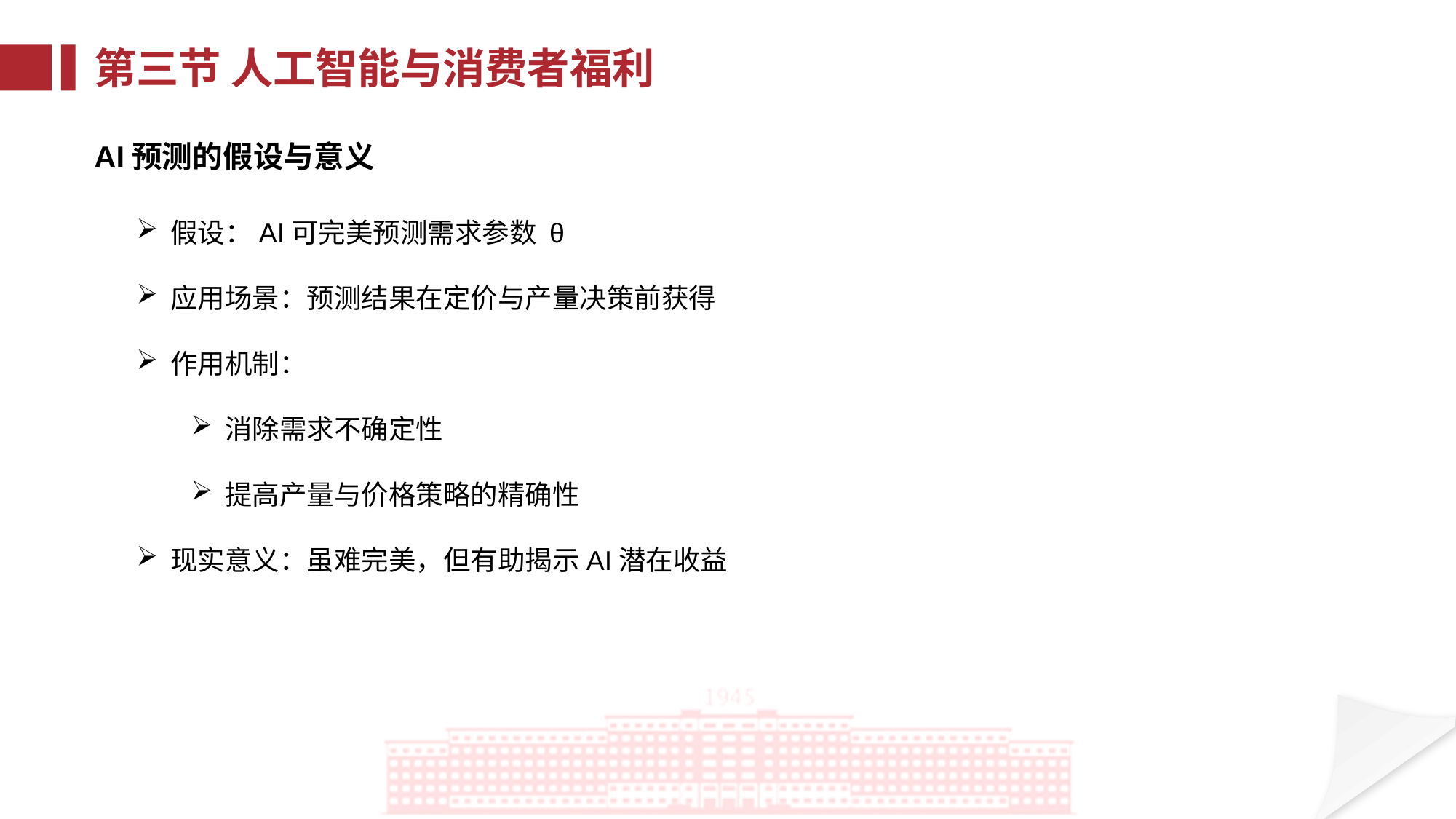

第三节 人工智能与消费者福利

AI预测的假设与意义
假设：AI可完美预测需求参数 θ
应用场景：预测结果在定价与产量决策前获得
作用机制：
消除需求不确定性
提高产量与价格策略的精确性
现实意义：虽难完美，但有助揭示AI潜在收益